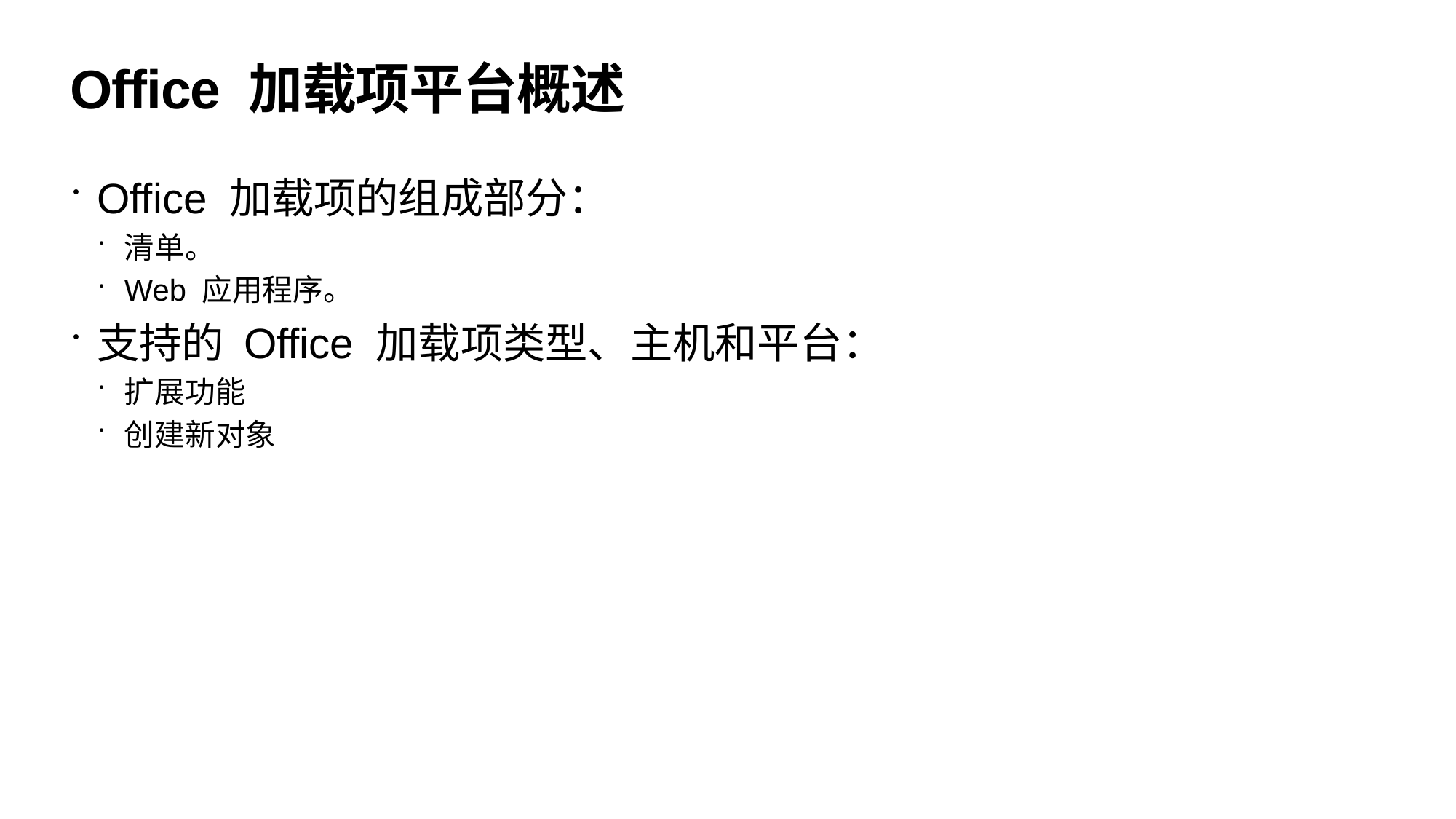

# Office 加载项平台概述
Office 加载项的组成部分：
清单。
Web 应用程序。
支持的 Office 加载项类型、主机和平台：
扩展功能
创建新对象